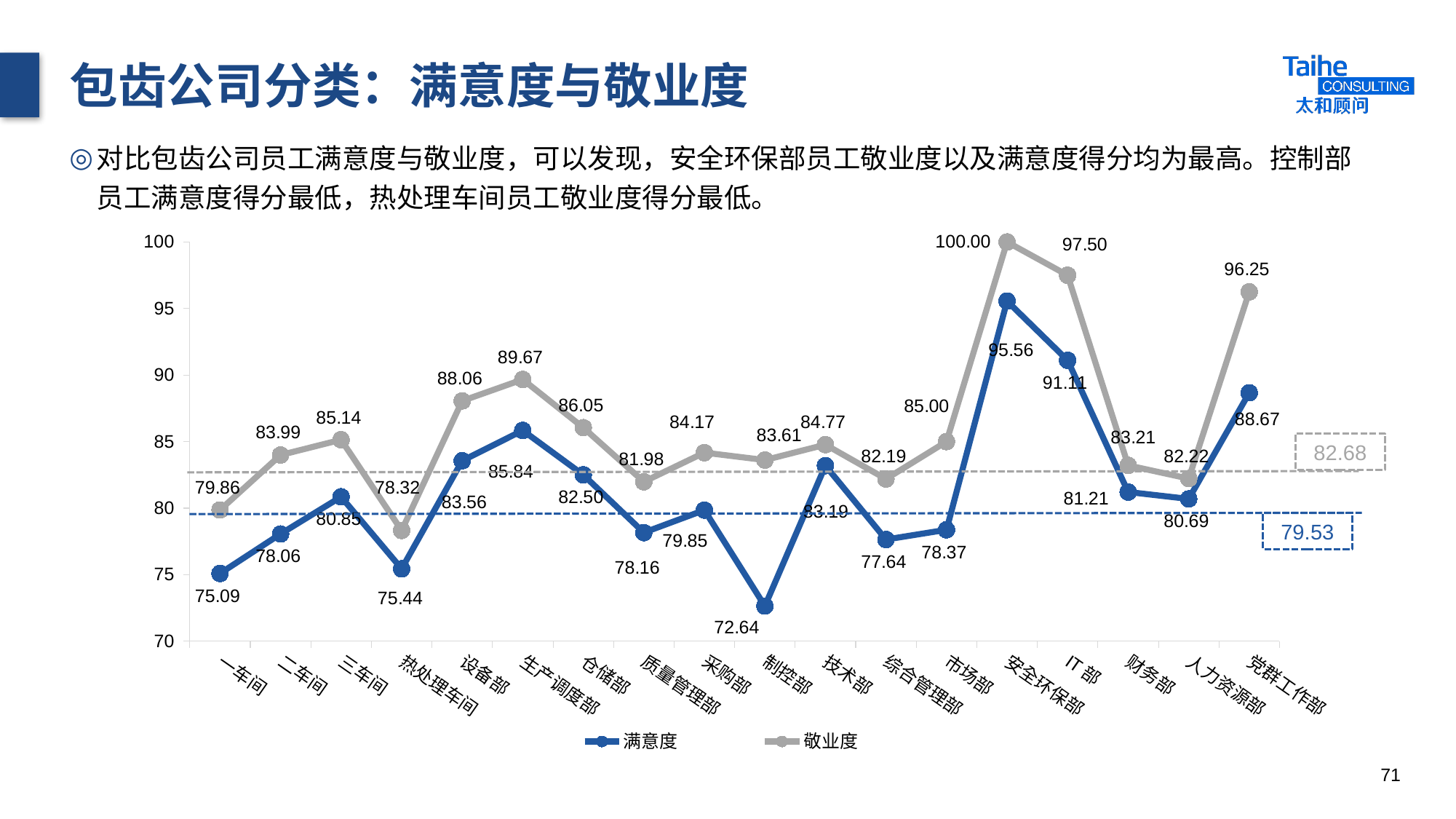

# 包齿公司分类：满意度与敬业度
对比包齿公司员工满意度与敬业度，可以发现，安全环保部员工敬业度以及满意度得分均为最高。控制部员工满意度得分最低，热处理车间员工敬业度得分最低。

### Chart

| Category | 满意度 | 敬业度 |
|---|---|---|
| 一车间 | 75.09 | 79.86 |
| 二车间 | 78.06 | 83.99 |
| 三车间 | 80.85 | 85.14 |
| 热处理车间 | 75.44 | 78.32 |
| 设备部 | 83.56 | 88.06 |
| 生产调度部 | 85.84 | 89.67 |
| 仓储部 | 82.5 | 86.05 |
| 质量管理部 | 78.16 | 81.98 |
| 采购部 | 79.85 | 84.17 |
| 制控部 | 72.64 | 83.61 |
| 技术部 | 83.19 | 84.77 |
| 综合管理部 | 77.64 | 82.19 |
| 市场部 | 78.37 | 85.0 |
| 安全环保部 | 95.56 | 100.0 |
| IT部 | 91.11 | 97.5 |
| 财务部 | 81.21 | 83.21 |
| 人力资源部 | 80.69 | 82.22 |
| 党群工作部 | 88.67 | 96.25 |
82.68
79.53
71